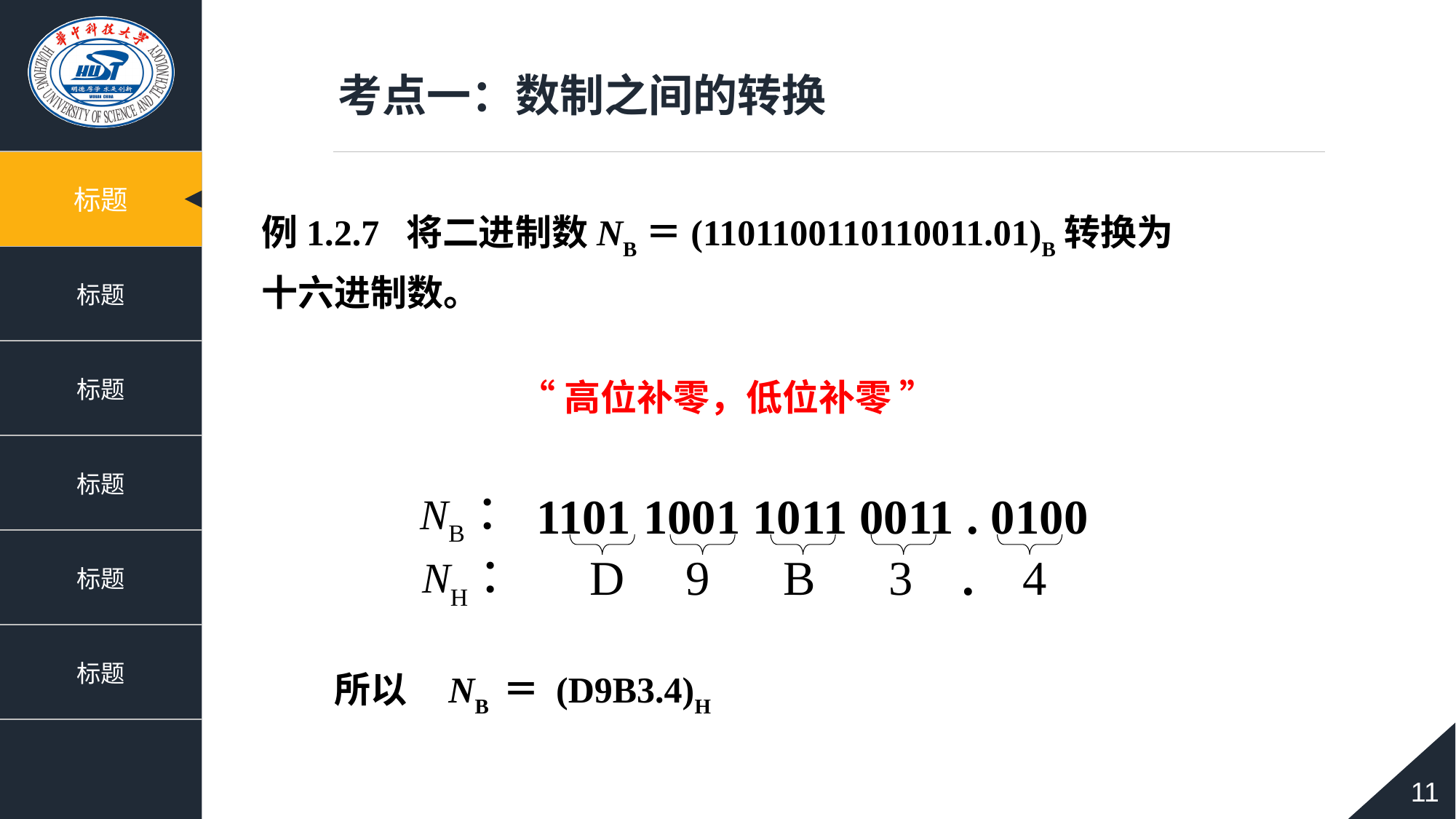

考点一：数制之间的转换
例1.2.7  将二进制数NB＝(1101100110110011.01)B转换为十六进制数。

“高位补零，低位补零 ”

NB：
1101 1001 1011 0011 . 0100

NH：
     D     9      B      3    .    4
所以    NB ＝ (D9B3.4)H